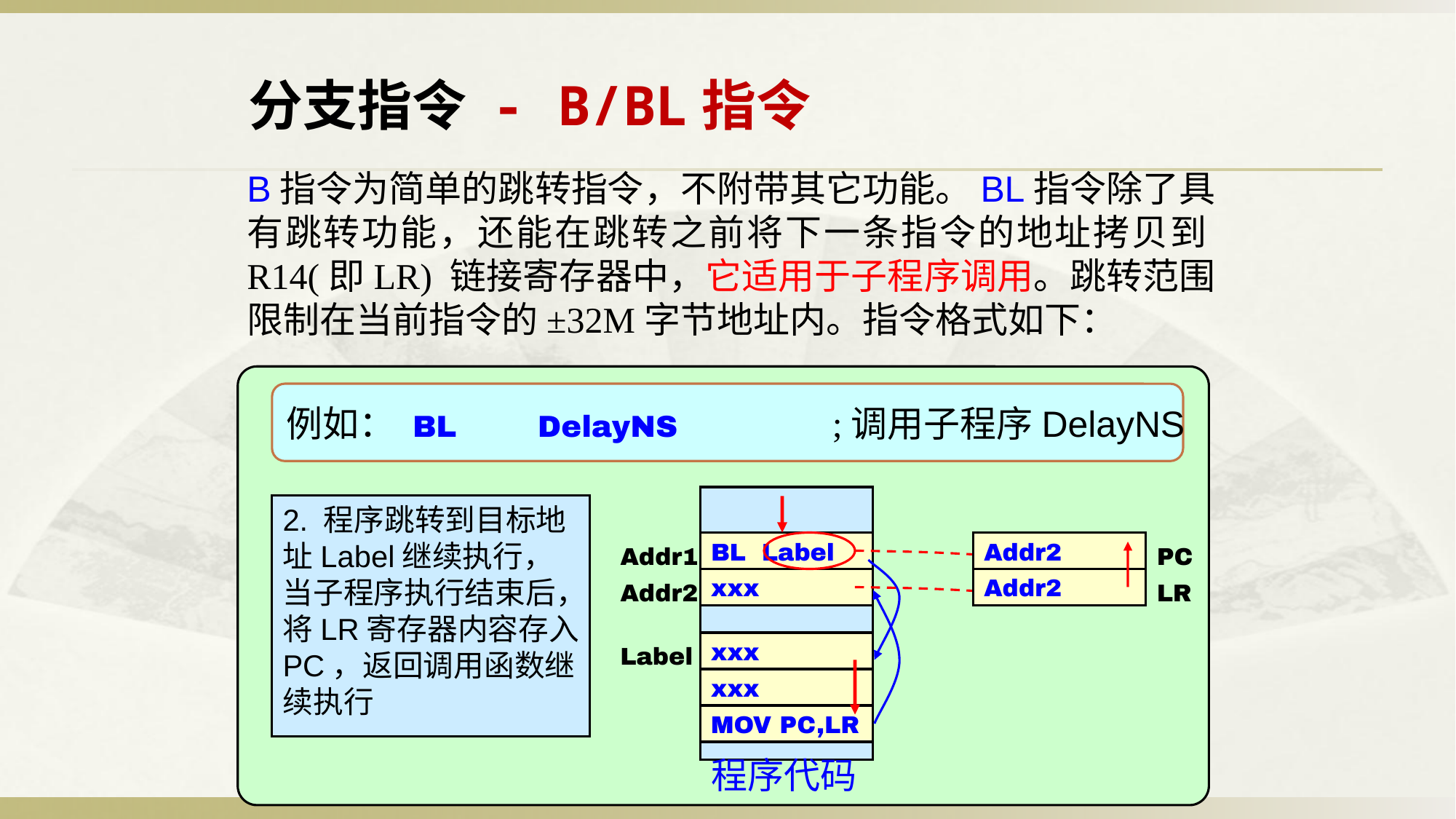

分支指令 - B/BL指令
B指令为简单的跳转指令，不附带其它功能。BL指令除了具有跳转功能，还能在跳转之前将下一条指令的地址拷贝到R14(即LR) 链接寄存器中，它适用于子程序调用。跳转范围限制在当前指令的±32M字节地址内。指令格式如下：

BL     Label
例如： BL        DelayNS		;调用子程序DelayNS

程序代码
BL  Label
Addr1
xxx
Addr2
xxx
Label
xxx
MOV PC,LR
xxx
xxx
PC
LR
2. 程序跳转到目标地址Label继续执行，当子程序执行结束后，将LR寄存器内容存入PC，返回调用函数继续执行
1.当程序执行到BL跳转指令时，硬件将下一条指令的地址Addr2装入LR寄存器，并把跳转地址装入程序计数器（PC）

Addr1
Label
Addr2
Addr2